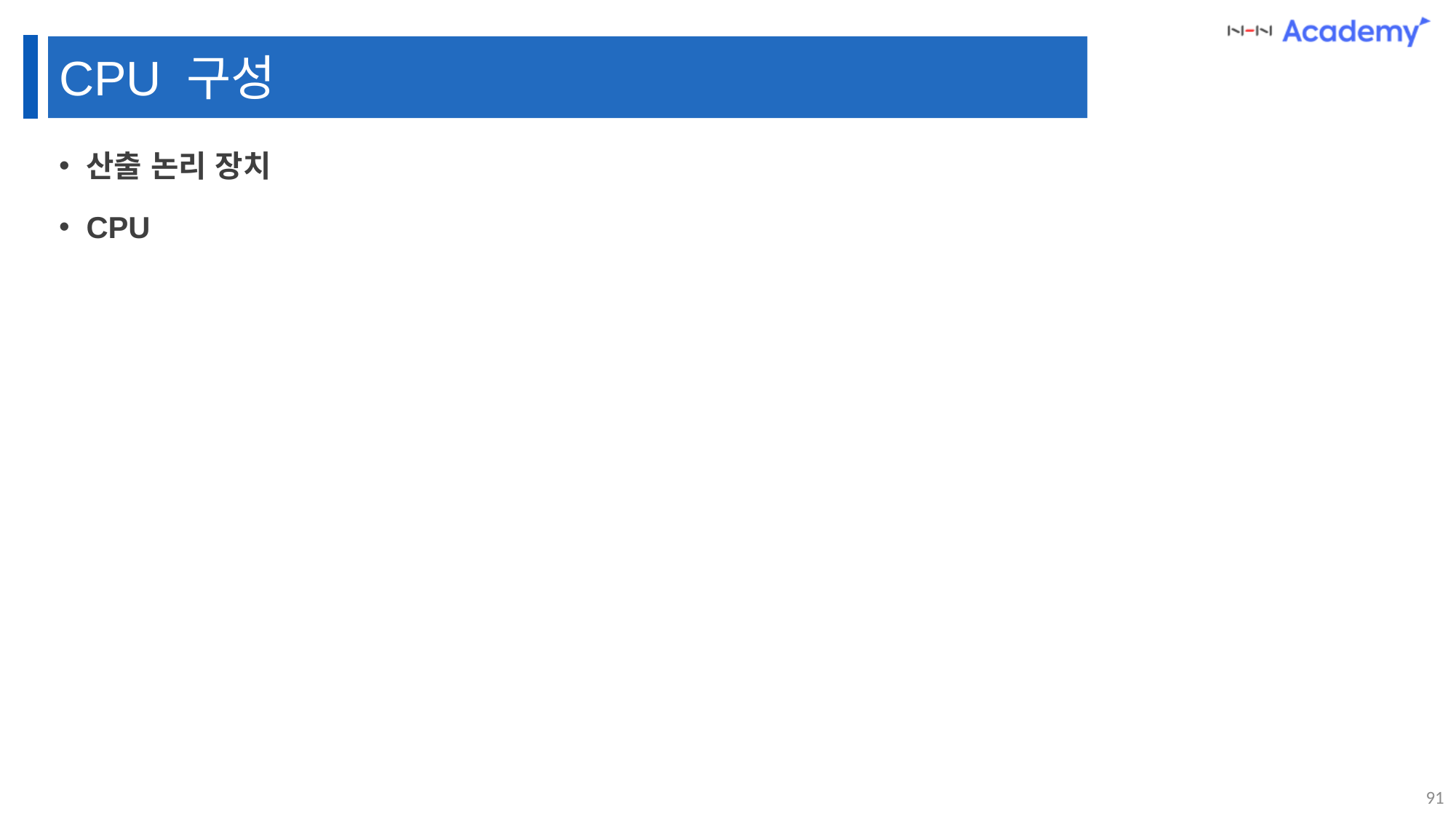

CPU 구성
산출 논리 장치
CPU
91